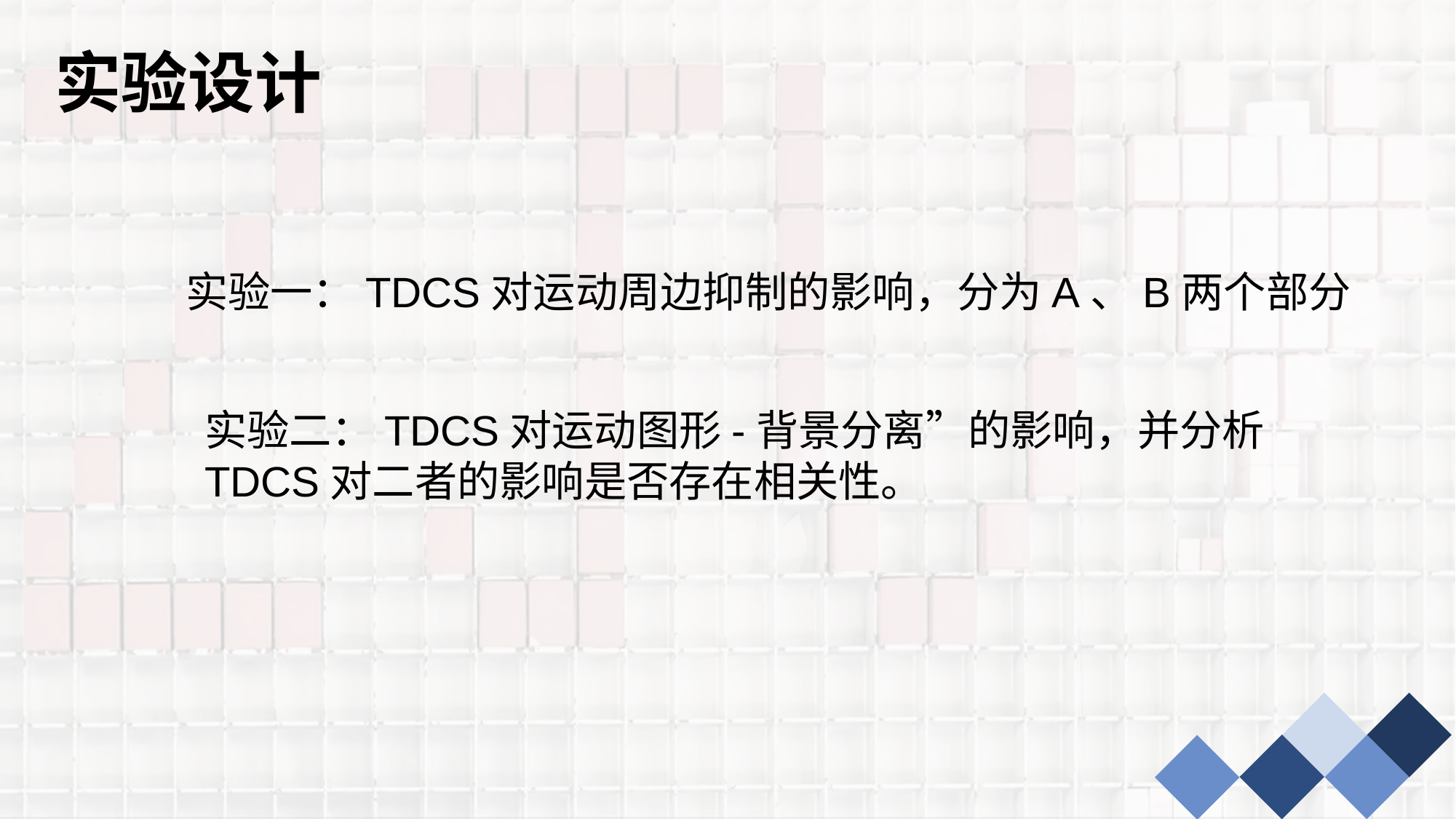

实验设计
实验一：TDCS对运动周边抑制的影响，分为A、B两个部分
实验二：TDCS对运动图形-背景分离”的影响，并分析TDCS对二者的影响是否存在相关性。